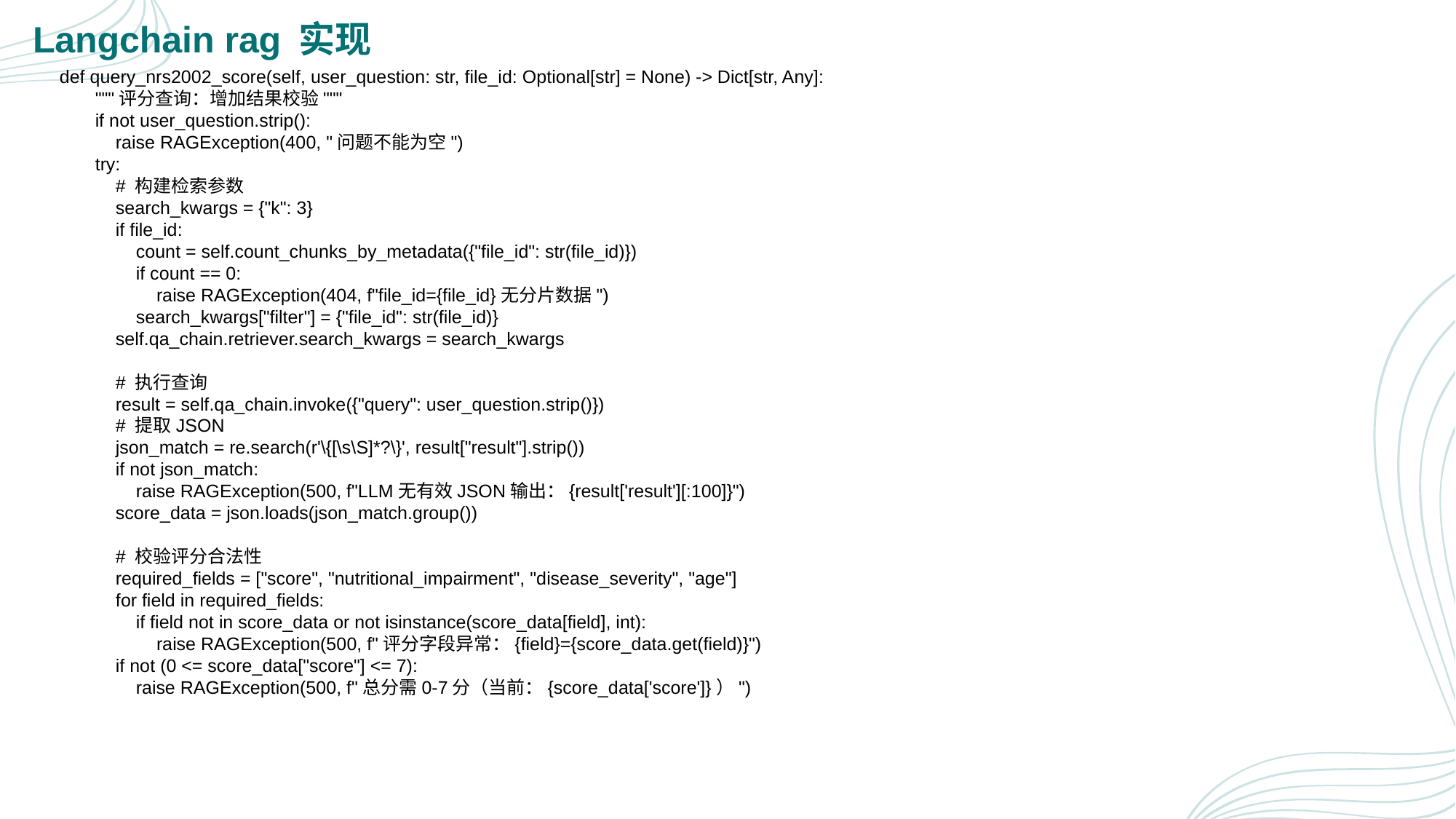

Langchain rag 实现
 def query_nrs2002_score(self, user_question: str, file_id: Optional[str] = None) -> Dict[str, Any]:
        """评分查询：增加结果校验"""
        if not user_question.strip():
            raise RAGException(400, "问题不能为空")
        try:
            # 构建检索参数
            search_kwargs = {"k": 3}
            if file_id:
                count = self.count_chunks_by_metadata({"file_id": str(file_id)})
                if count == 0:
                    raise RAGException(404, f"file_id={file_id}无分片数据")
                search_kwargs["filter"] = {"file_id": str(file_id)}
            self.qa_chain.retriever.search_kwargs = search_kwargs

            # 执行查询
            result = self.qa_chain.invoke({"query": user_question.strip()})
            # 提取JSON
            json_match = re.search(r'\{[\s\S]*?\}', result["result"].strip())
            if not json_match:
                raise RAGException(500, f"LLM无有效JSON输出：{result['result'][:100]}")
            score_data = json.loads(json_match.group())

            # 校验评分合法性
            required_fields = ["score", "nutritional_impairment", "disease_severity", "age"]
            for field in required_fields:
                if field not in score_data or not isinstance(score_data[field], int):
                    raise RAGException(500, f"评分字段异常：{field}={score_data.get(field)}")
            if not (0 <= score_data["score"] <= 7):
                raise RAGException(500, f"总分需0-7分（当前：{score_data['score']}）")